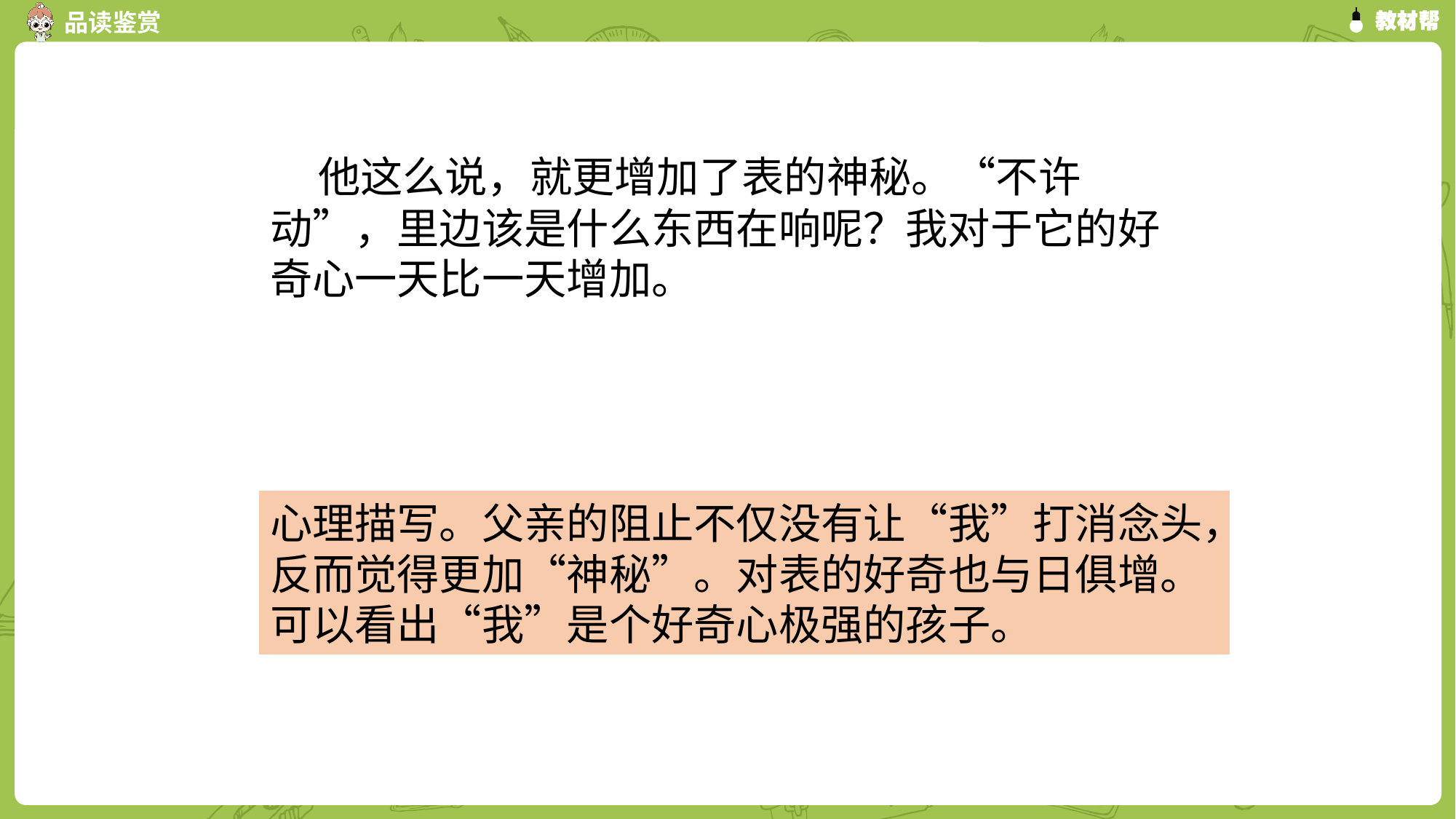

他这么说，就更增加了表的神秘。“不许动”，里边该是什么东西在响呢？我对于它的好奇心一天比一天增加。
心理描写。父亲的阻止不仅没有让“我”打消念头，反而觉得更加“神秘”。对表的好奇也与日俱增。可以看出“我”是个好奇心极强的孩子。